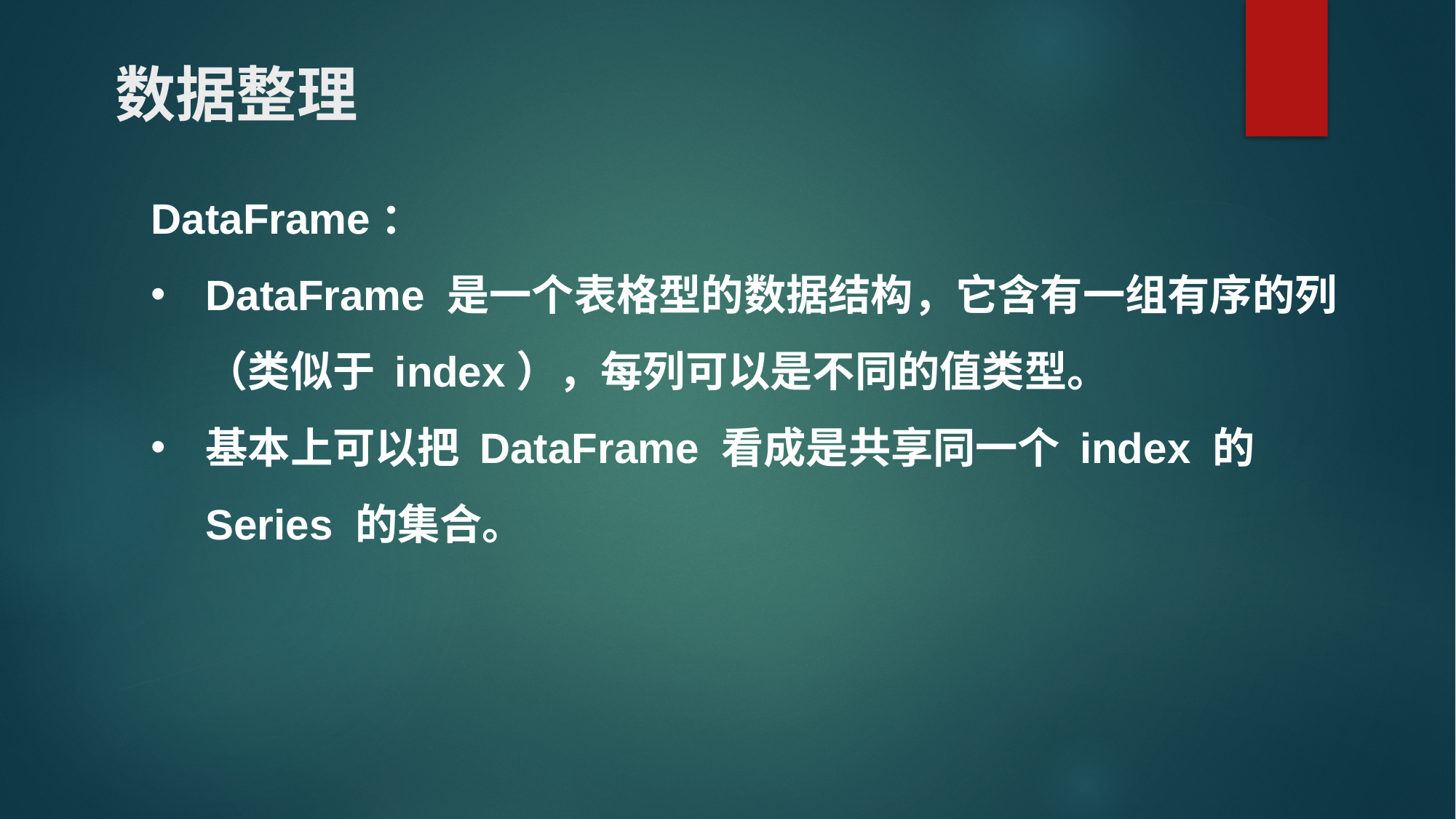

# 数据整理
DataFrame：
DataFrame 是一个表格型的数据结构，它含有一组有序的列（类似于 index），每列可以是不同的值类型。
基本上可以把 DataFrame 看成是共享同一个 index 的 Series 的集合。